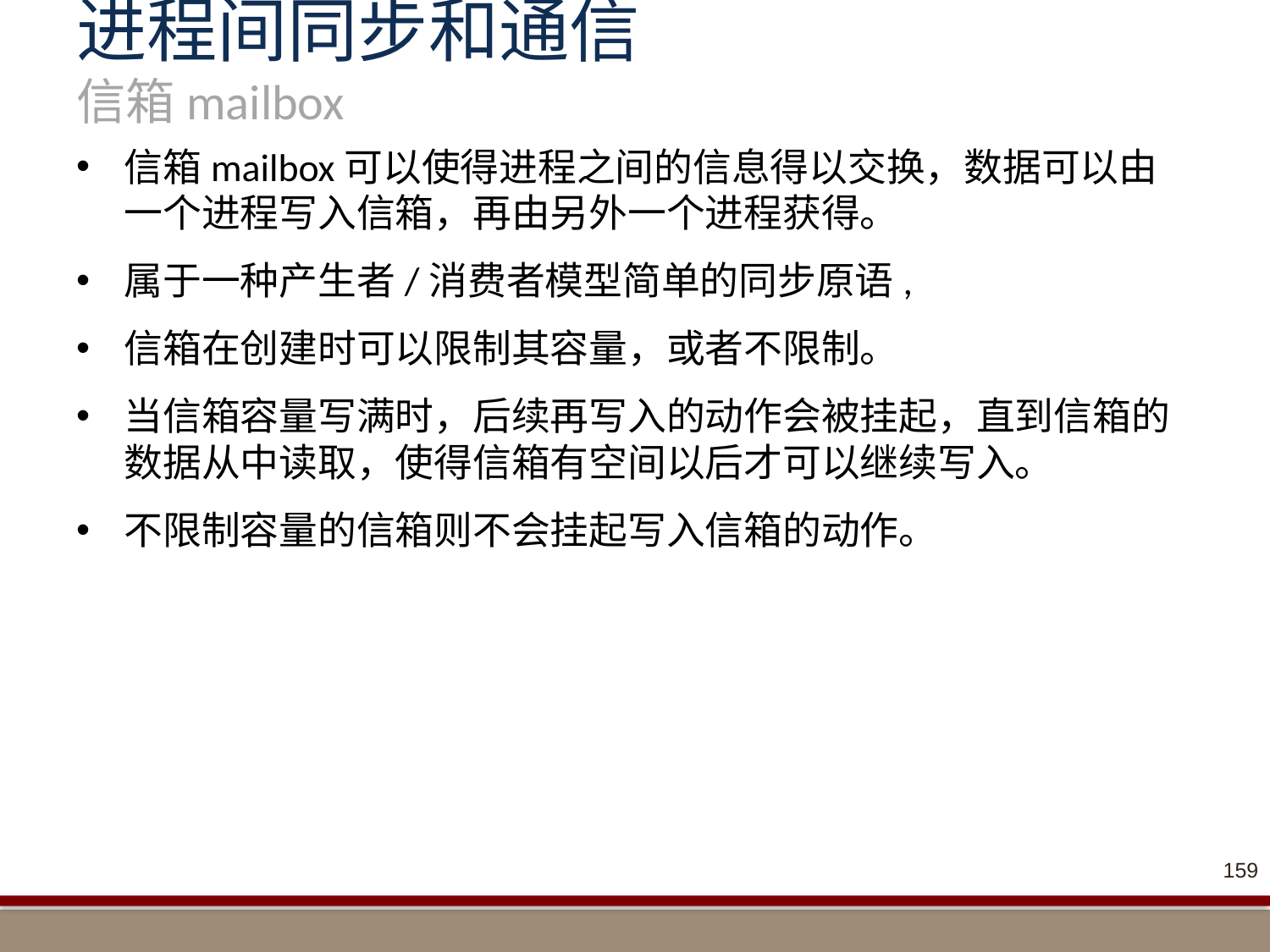

# 进程间同步和通信 信箱mailbox
信箱mailbox可以使得进程之间的信息得以交换，数据可以由一个进程写入信箱，再由另外一个进程获得。
属于一种产生者/消费者模型简单的同步原语,
信箱在创建时可以限制其容量，或者不限制。
当信箱容量写满时，后续再写入的动作会被挂起，直到信箱的数据从中读取，使得信箱有空间以后才可以继续写入。
不限制容量的信箱则不会挂起写入信箱的动作。
159